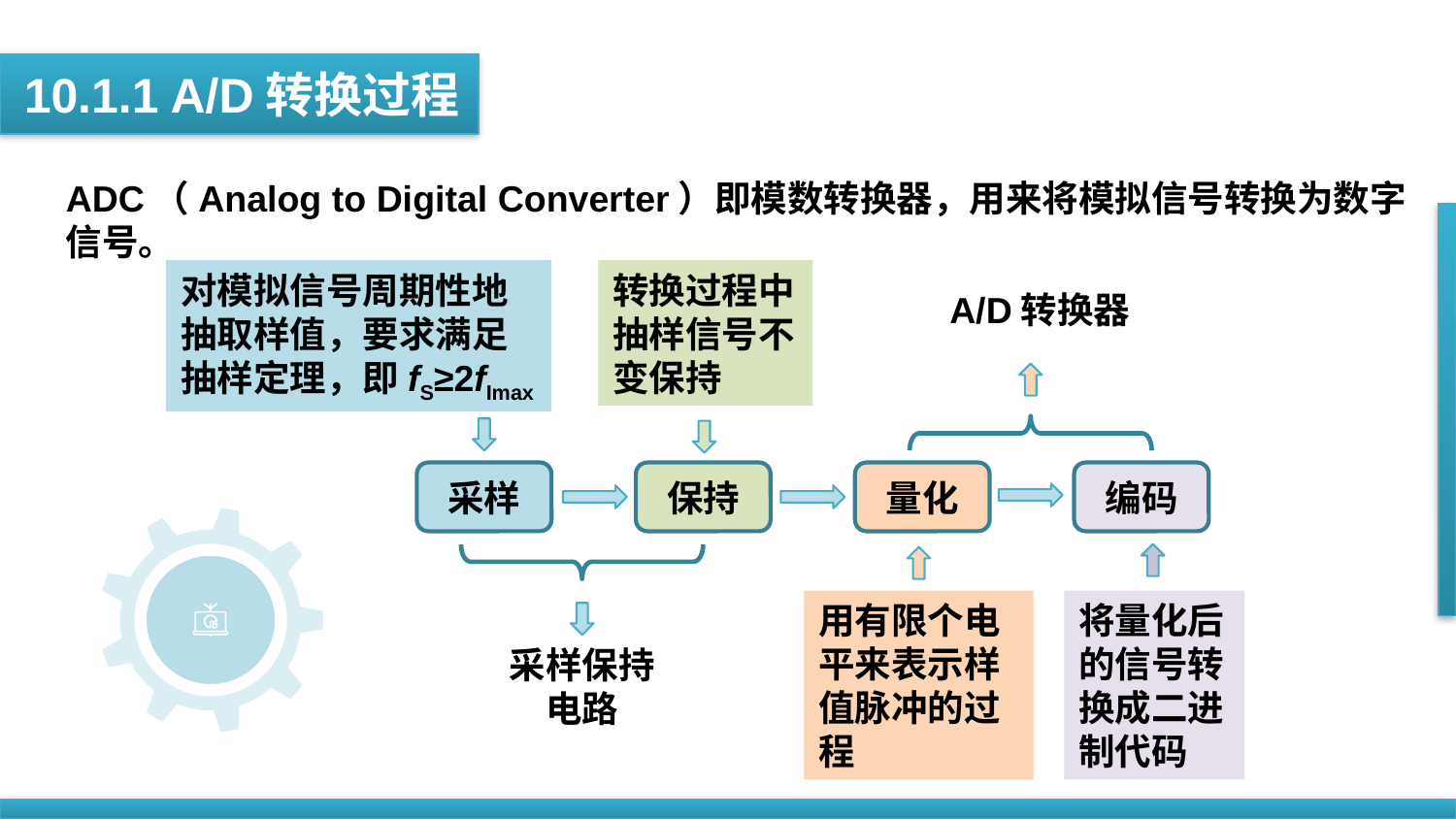

10.1.1 A/D转换过程
ADC（Analog to Digital Converter）即模数转换器，用来将模拟信号转换为数字信号。
对模拟信号周期性地抽取样值，要求满足抽样定理，即fS≥2fImax
转换过程中抽样信号不变保持
A/D转换器

采样
保持
量化
编码

用有限个电平来表示样值脉冲的过程
将量化后的信号转换成二进制代码

采样保持电路